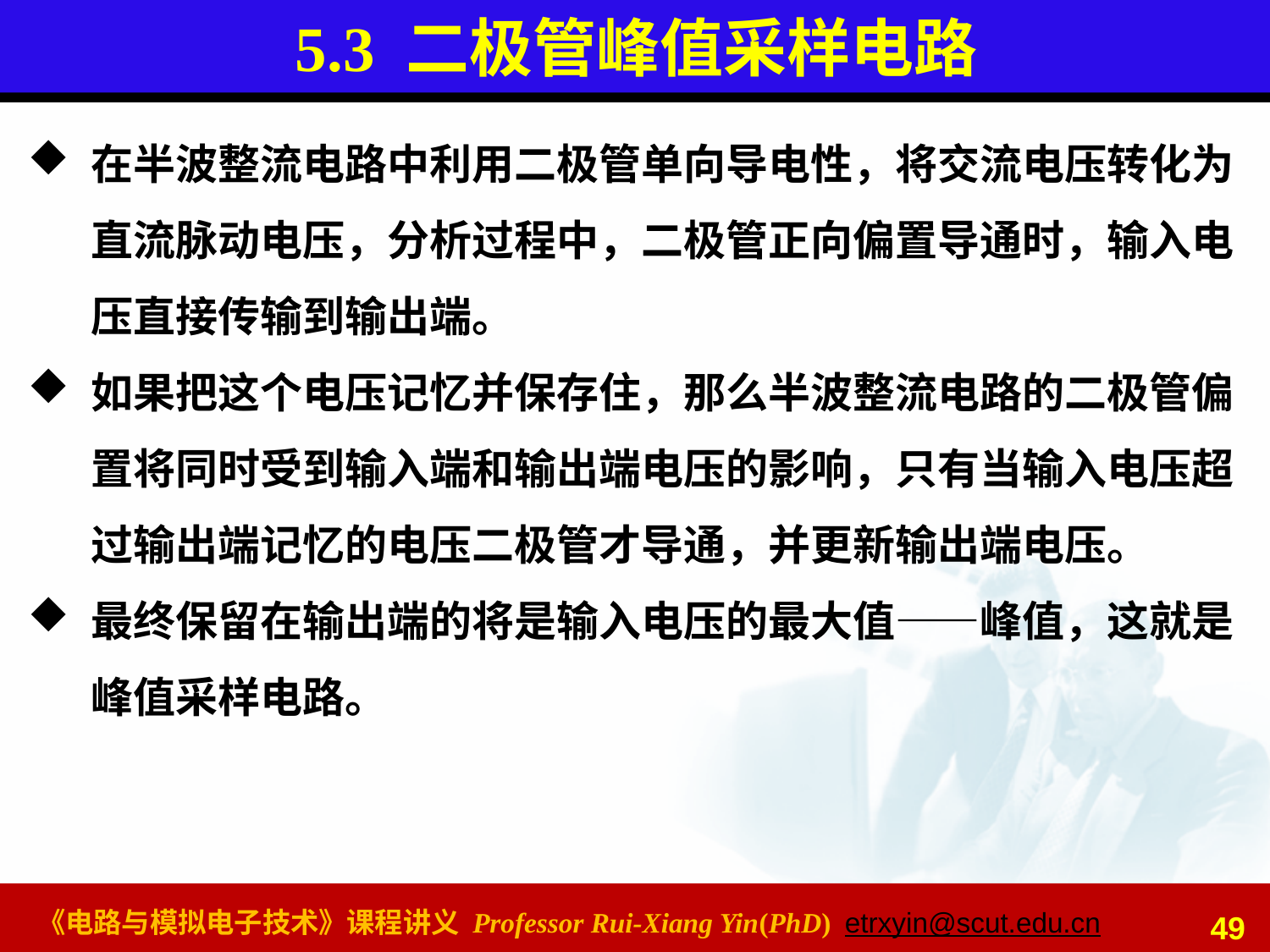

# 5.3 二极管峰值采样电路
在半波整流电路中利用二极管单向导电性，将交流电压转化为直流脉动电压，分析过程中，二极管正向偏置导通时，输入电压直接传输到输出端。
如果把这个电压记忆并保存住，那么半波整流电路的二极管偏置将同时受到输入端和输出端电压的影响，只有当输入电压超过输出端记忆的电压二极管才导通，并更新输出端电压。
最终保留在输出端的将是输入电压的最大值——峰值，这就是峰值采样电路。
49